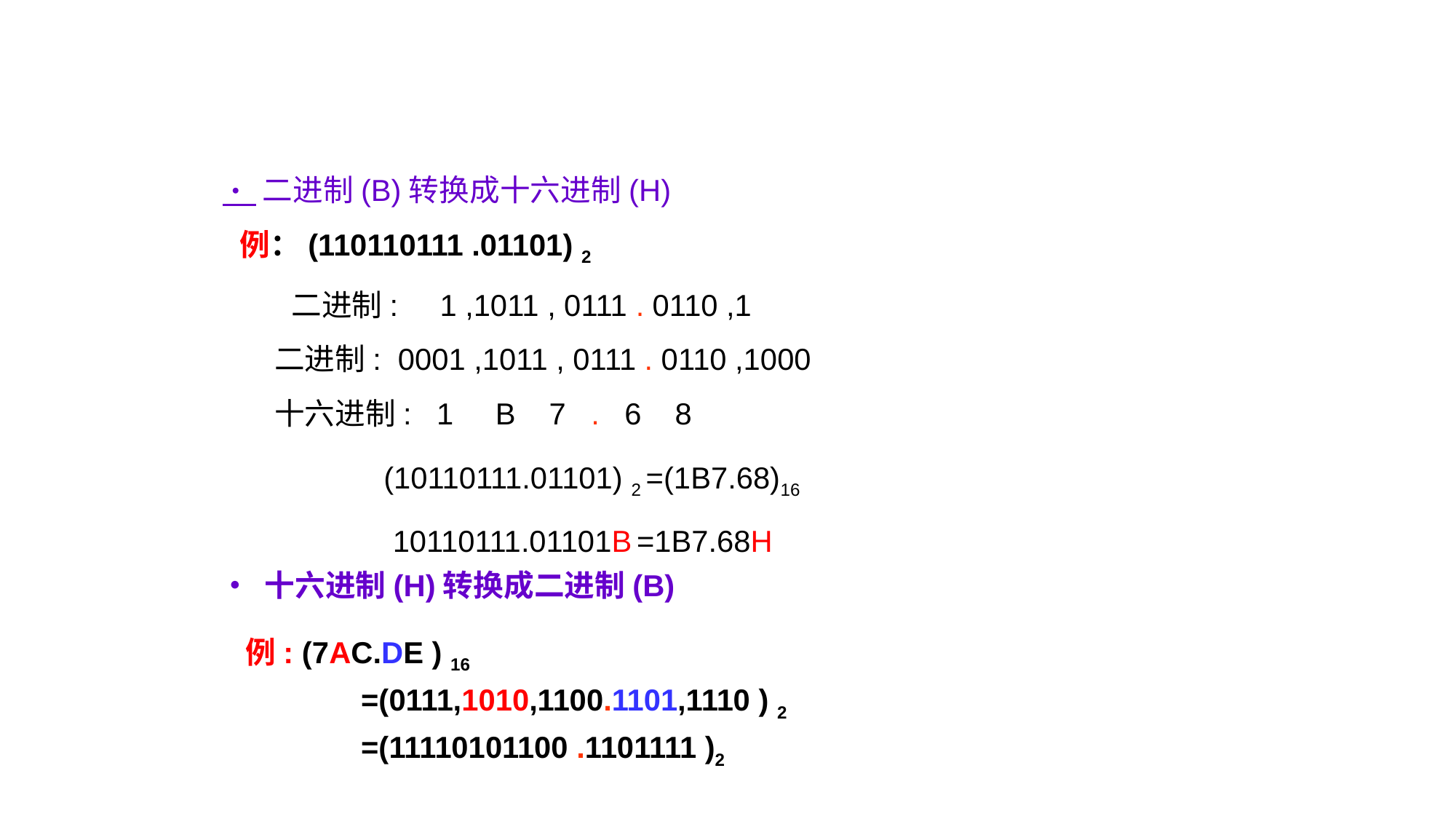

• 二进制(B)转换成十六进制(H)
例：(110110111 .01101) 2
二进制:     1 ,1011 , 0111 . 0110 ,1
二进制:  0001 ,1011 , 0111 . 0110 ,1000
十六进制:   1     B    7   .   6    8
(10110111.01101) 2 =(1B7.68)16
10110111.01101B =1B7.68H
# • 十六进制(H)转换成二进制(B)
    例: (7AC.DE ) 16
		=(0111,1010,1100.1101,1110 ) 2
		=(11110101100 .1101111 )2